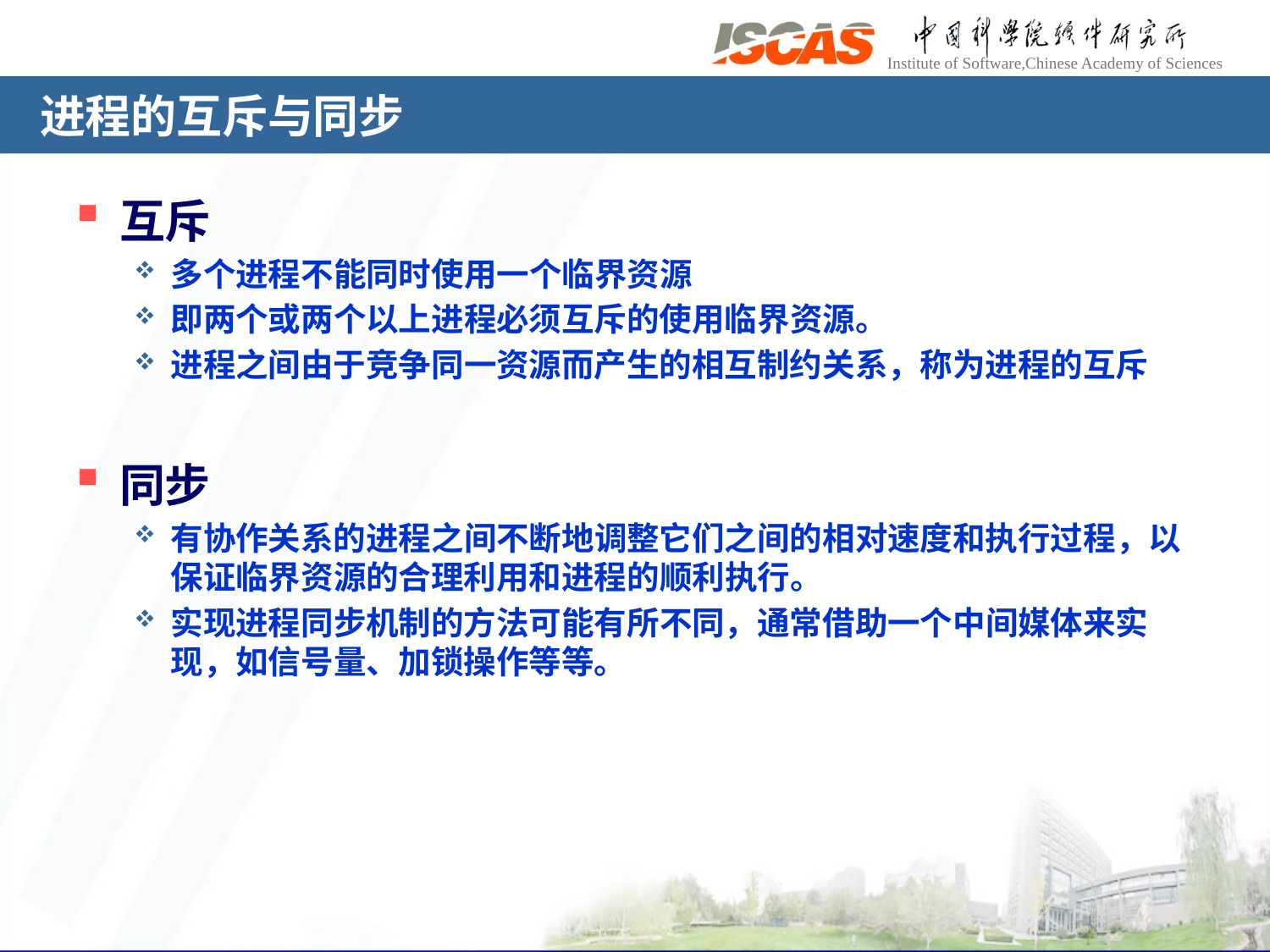

# 进程的互斥与同步
互斥
多个进程不能同时使用一个临界资源
即两个或两个以上进程必须互斥的使用临界资源。
进程之间由于竞争同一资源而产生的相互制约关系，称为进程的互斥

同步
有协作关系的进程之间不断地调整它们之间的相对速度和执行过程，以保证临界资源的合理利用和进程的顺利执行。
实现进程同步机制的方法可能有所不同，通常借助一个中间媒体来实现，如信号量、加锁操作等等。